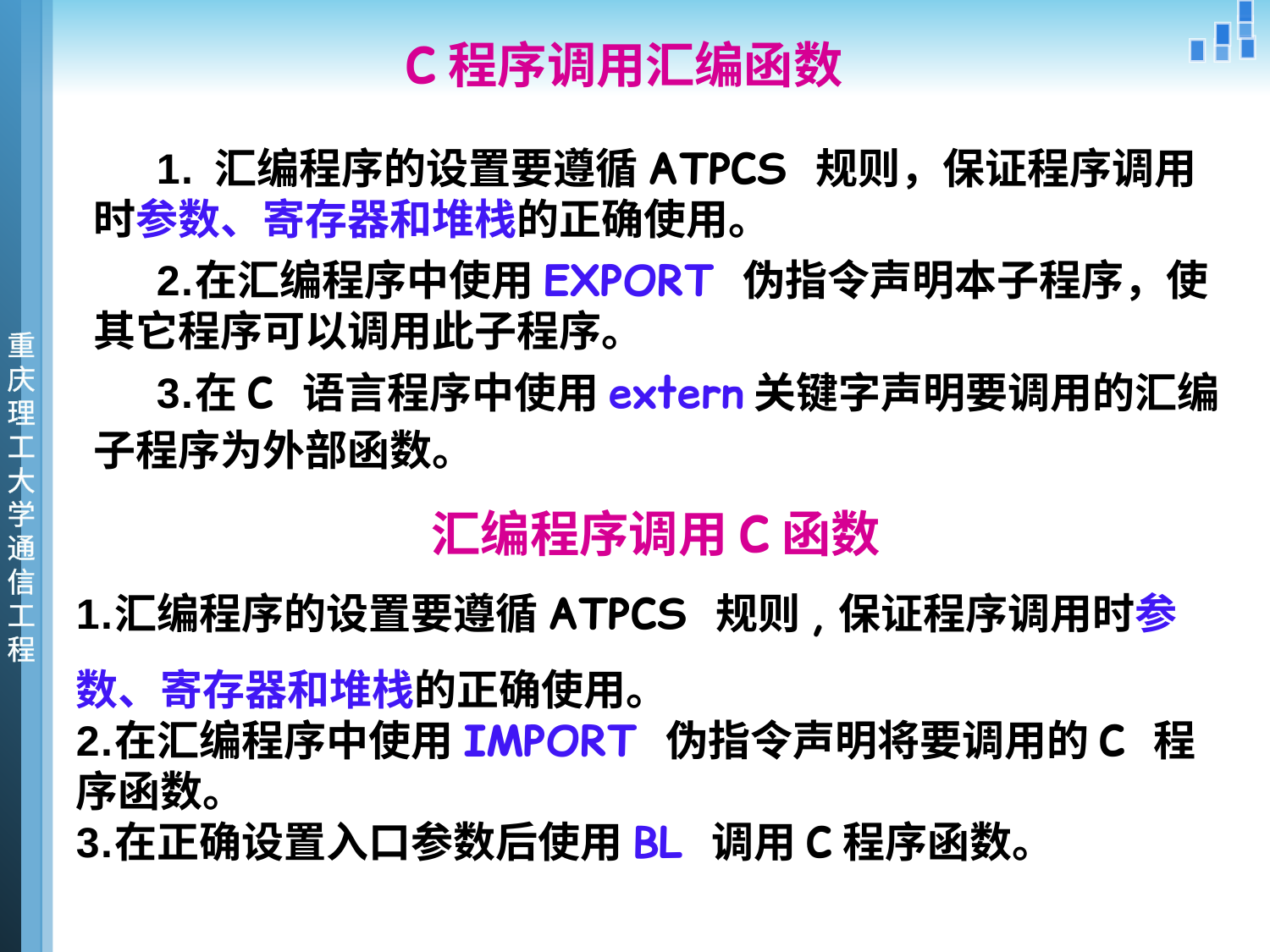

# C程序调用汇编函数
 汇编程序的设置要遵循ATPCS 规则，保证程序调用时参数、寄存器和堆栈的正确使用。
在汇编程序中使用EXPORT 伪指令声明本子程序，使其它程序可以调用此子程序。
在C 语言程序中使用extern关键字声明要调用的汇编子程序为外部函数。
汇编程序调用C函数
汇编程序的设置要遵循ATPCS 规则,保证程序调用时参数、寄存器和堆栈的正确使用。
在汇编程序中使用IMPORT 伪指令声明将要调用的C 程序函数。
在正确设置入口参数后使用BL 调用C程序函数。